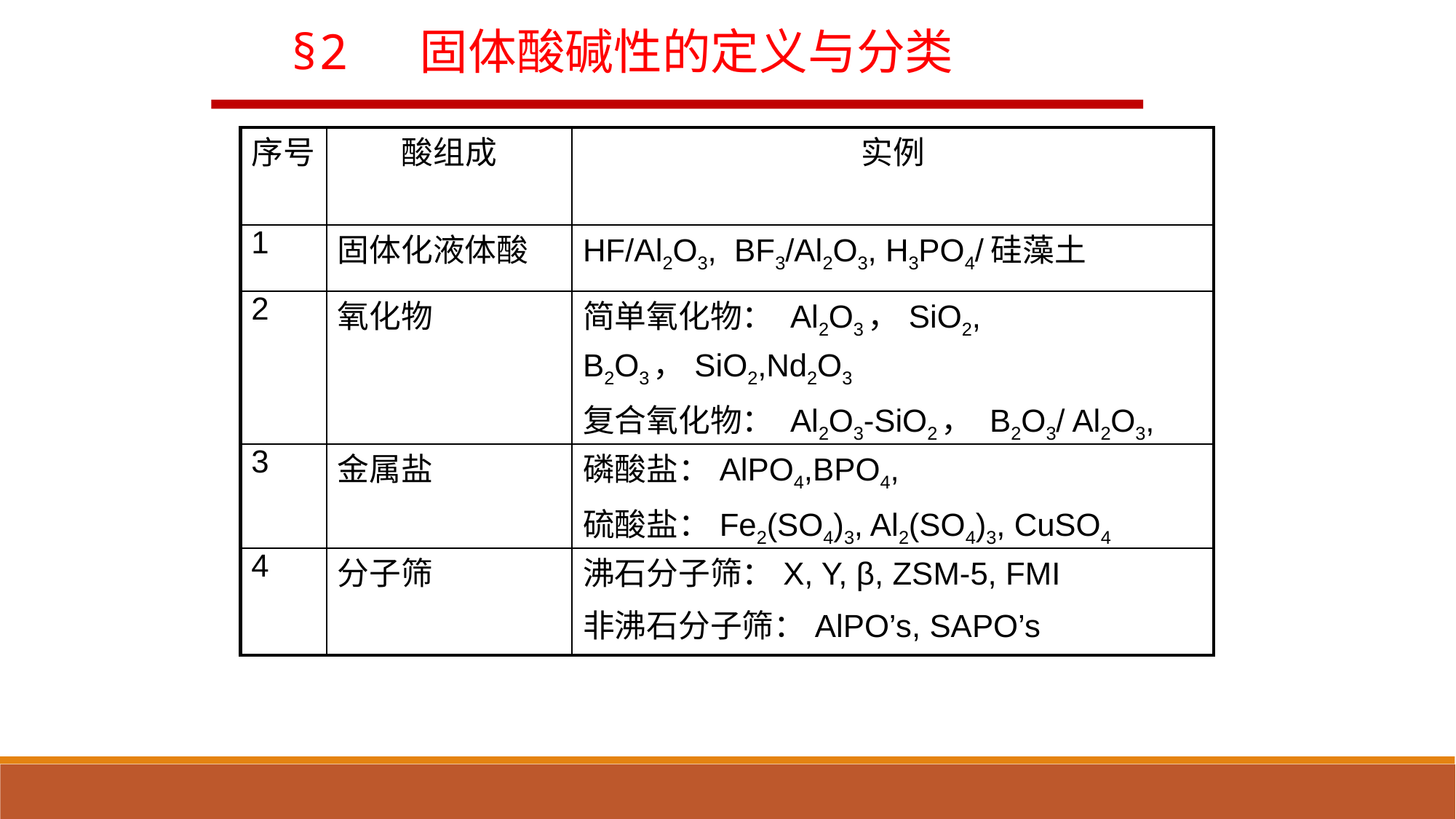

§2  固体酸碱性的定义与分类

| 序号 | 酸组成 | 实例 |
| --- | --- | --- |
| 1 | 固体化液体酸 | HF/Al2O3, BF3/Al2O3, H3PO4/硅藻土 |
| 2 | 氧化物 | 简单氧化物： Al2O3，SiO2, B2O3，SiO2,Nd2O3 复合氧化物： Al2O3-SiO2， B2O3/ Al2O3, |
| 3 | 金属盐 | 磷酸盐：AlPO4,BPO4, 硫酸盐：Fe2(SO4)3, Al2(SO4)3, CuSO4 |
| 4 | 分子筛 | 沸石分子筛：X, Y, β, ZSM-5, FMI 非沸石分子筛：AlPO’s, SAPO’s |